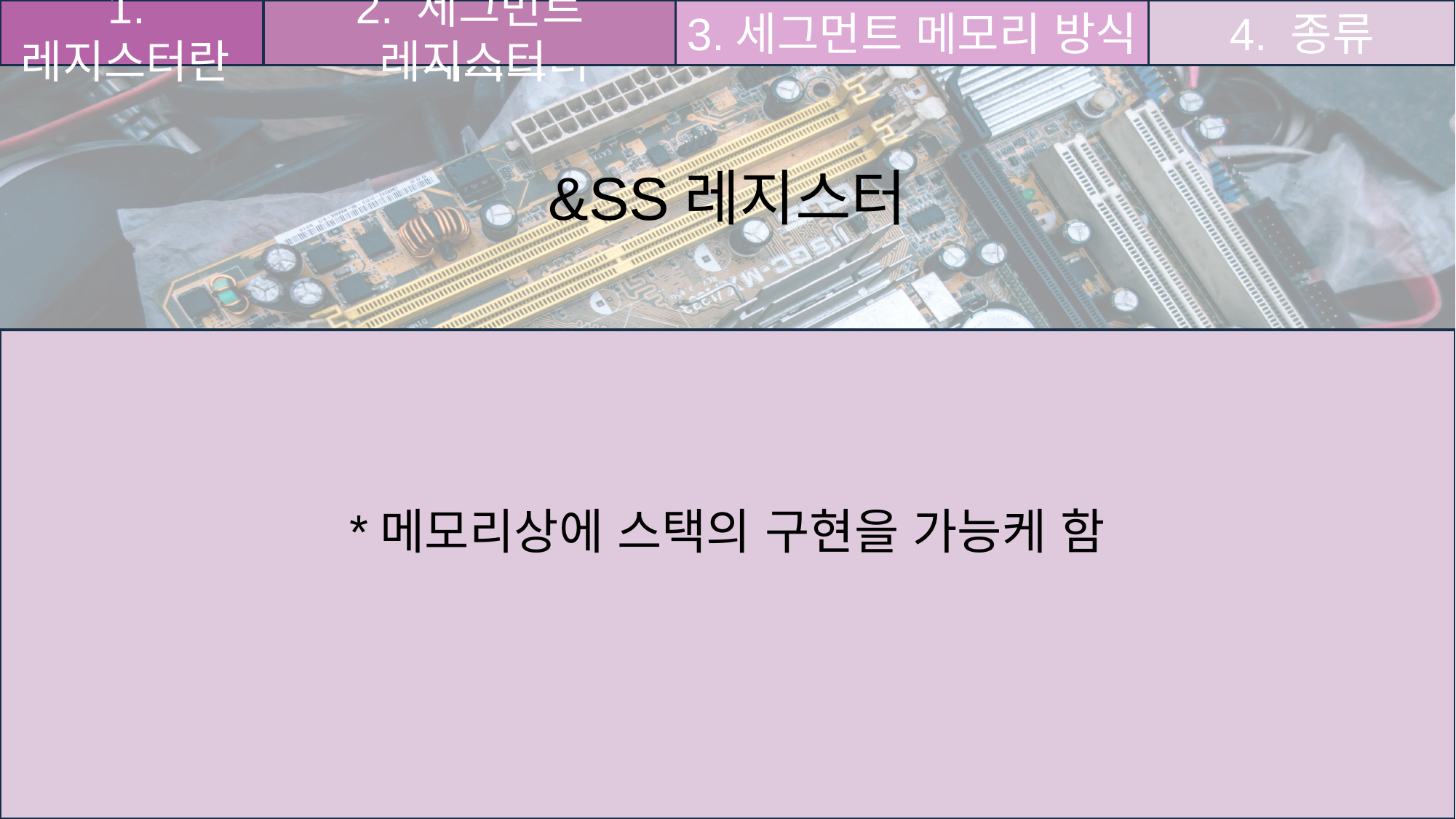

1.레지스터란
1.레지스터란
2. 세그먼트 레지스터
2. 세그먼트 레지스터
3.세그먼트 메모리 방식
4. 종류
&SS레지스터

*메모리상에 스택의 구현을 가능케 함